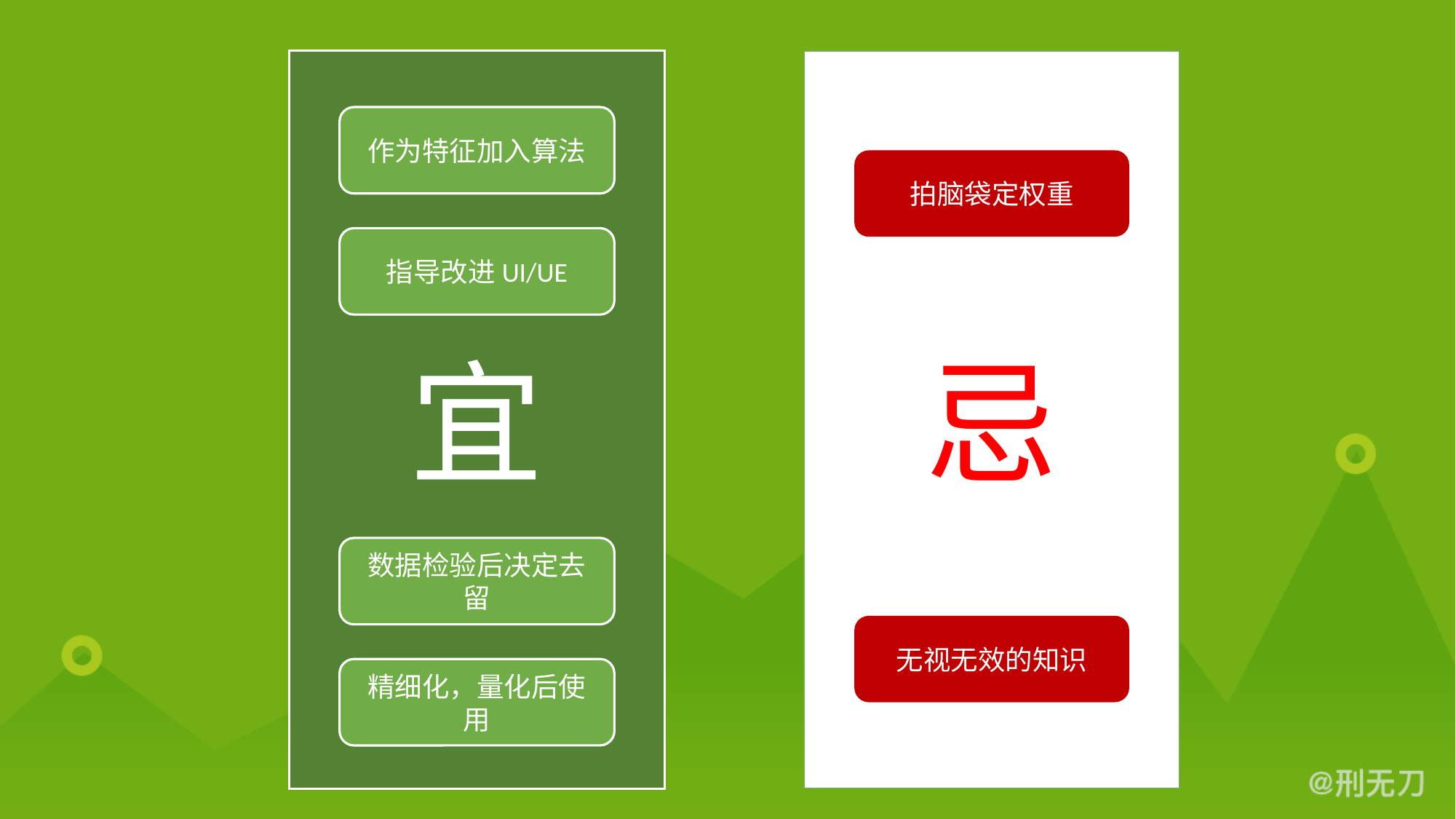

宜
忌
作为特征加入算法
拍脑袋定权重
指导改进UI/UE
数据检验后决定去留
无视无效的知识
精细化，量化后使用